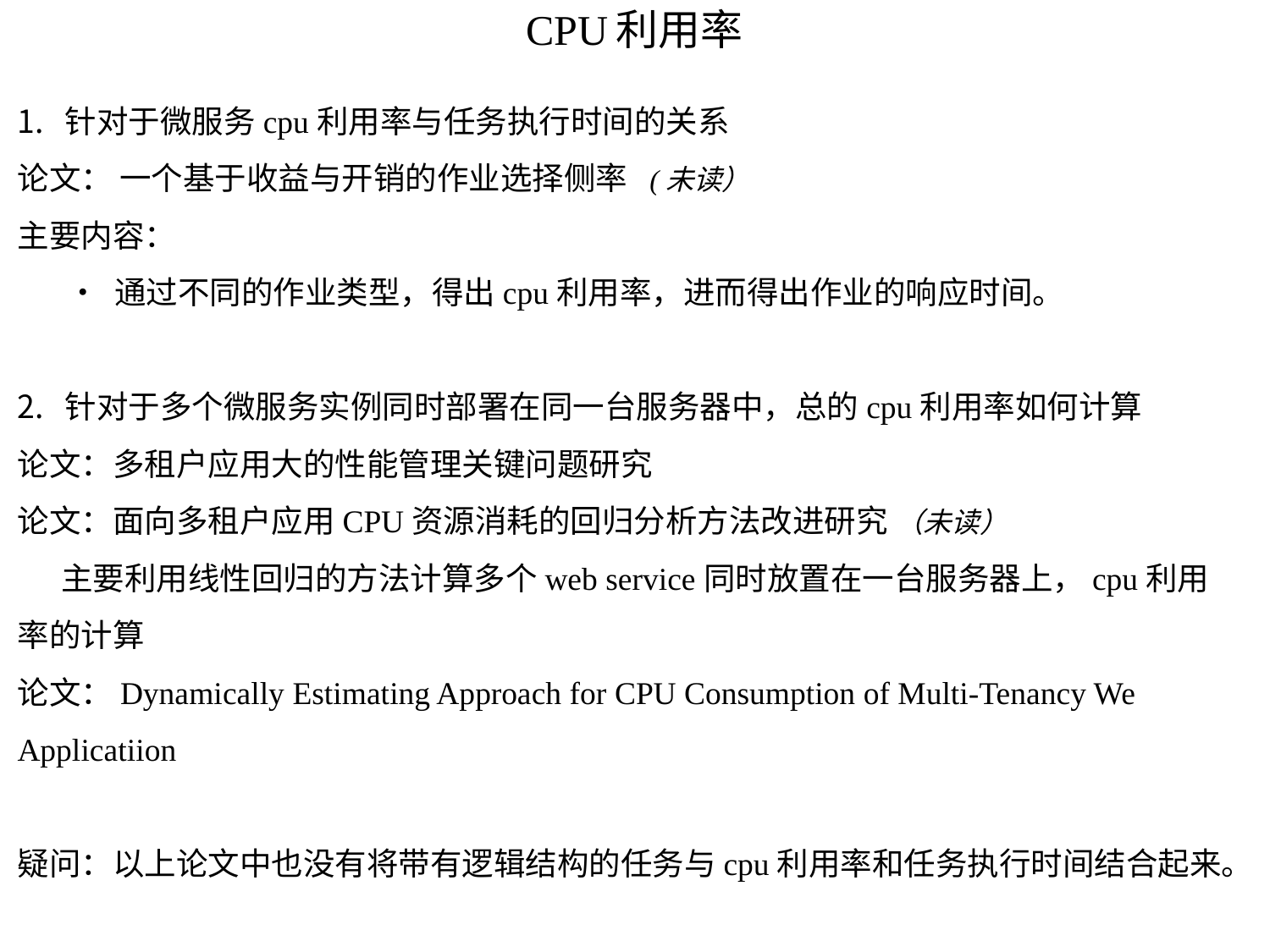

# CPU利用率
针对于微服务cpu利用率与任务执行时间的关系
论文： 一个基于收益与开销的作业选择侧率  (未读）
主要内容：
       • 通过不同的作业类型，得出cpu利用率，进而得出作业的响应时间。

针对于多个微服务实例同时部署在同一台服务器中，总的cpu利用率如何计算
论文：多租户应用大的性能管理关键问题研究
论文：面向多租户应用CPU资源消耗的回归分析方法改进研究 （未读）
     主要利用线性回归的方法计算多个web service同时放置在一台服务器上，cpu利用率的计算
论文：Dynamically Estimating Approach for CPU Consumption of Multi-Tenancy We Applicatiion

疑问：以上论文中也没有将带有逻辑结构的任务与cpu利用率和任务执行时间结合起来。